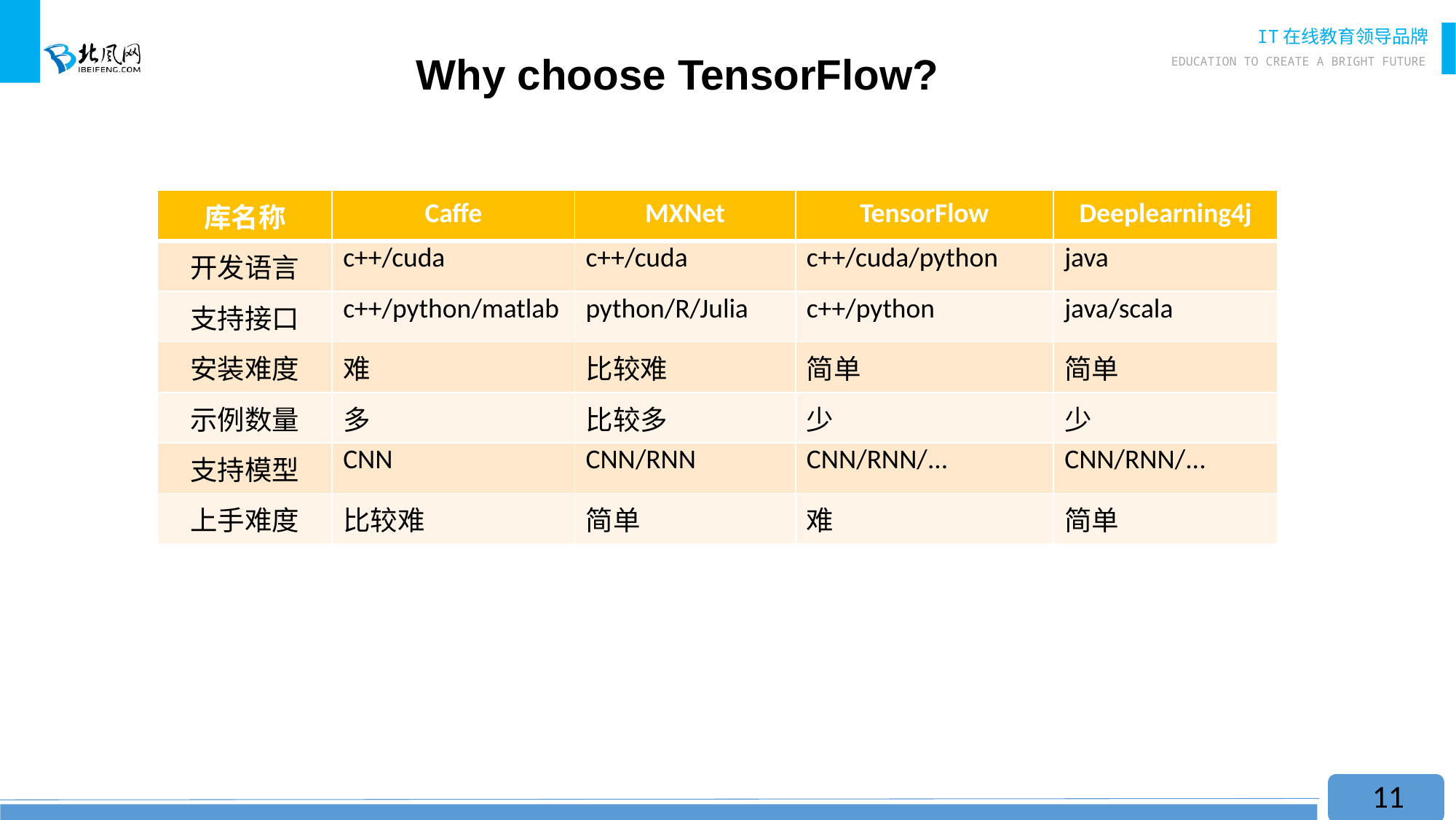

# Why choose TensorFlow?
| 库名称 | Caffe | MXNet | TensorFlow | Deeplearning4j |
| --- | --- | --- | --- | --- |
| 开发语言 | c++/cuda | c++/cuda | c++/cuda/python | java |
| 支持接口 | c++/python/matlab | python/R/Julia | c++/python | java/scala |
| 安装难度 | 难 | 比较难 | 简单 | 简单 |
| 示例数量 | 多 | 比较多 | 少 | 少 |
| 支持模型 | CNN | CNN/RNN | CNN/RNN/... | CNN/RNN/... |
| 上手难度 | 比较难 | 简单 | 难 | 简单 |